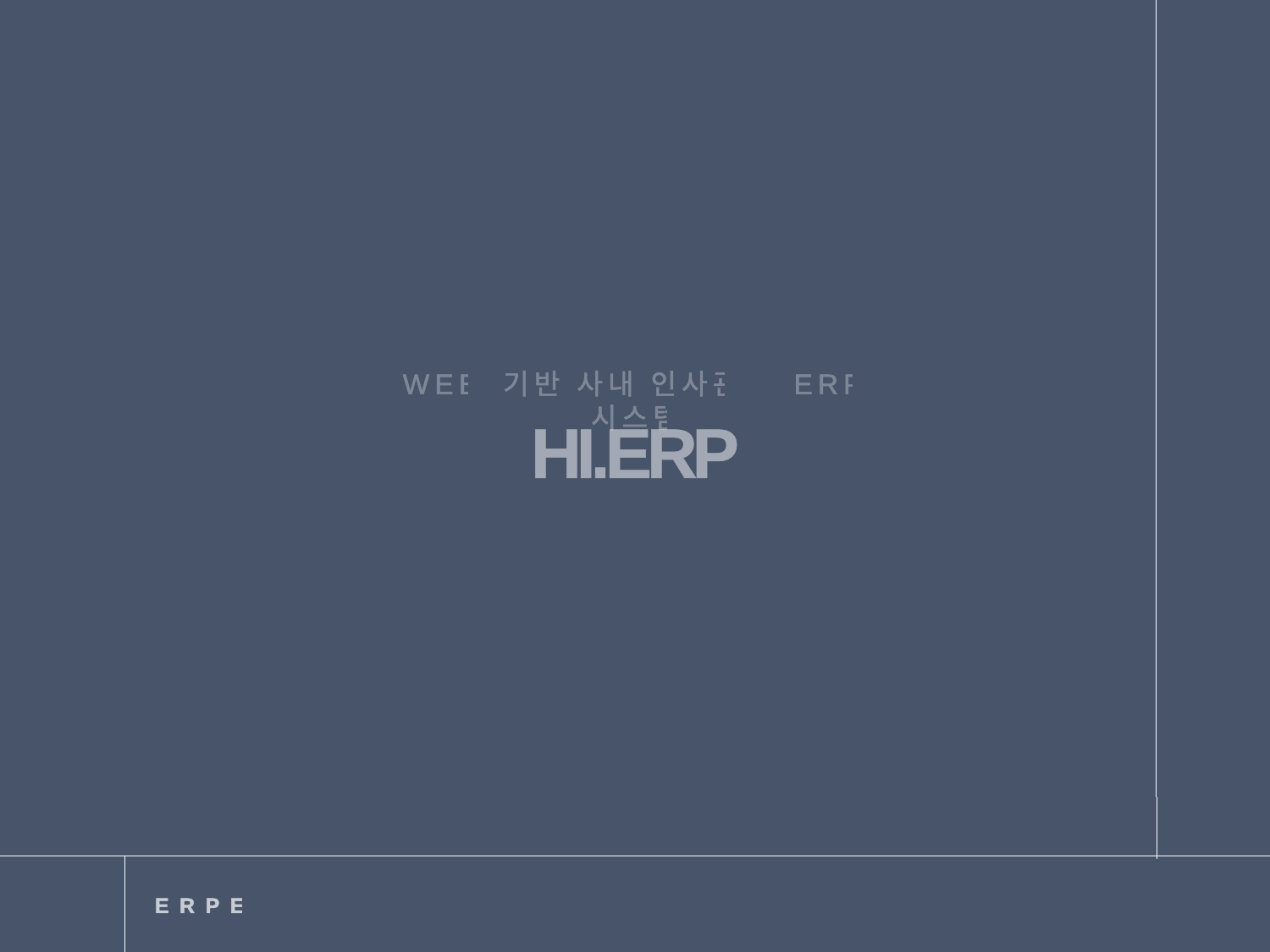

WEB 기반 사내 인사관리 ERP 시스템
HI.ERP

ERPERP